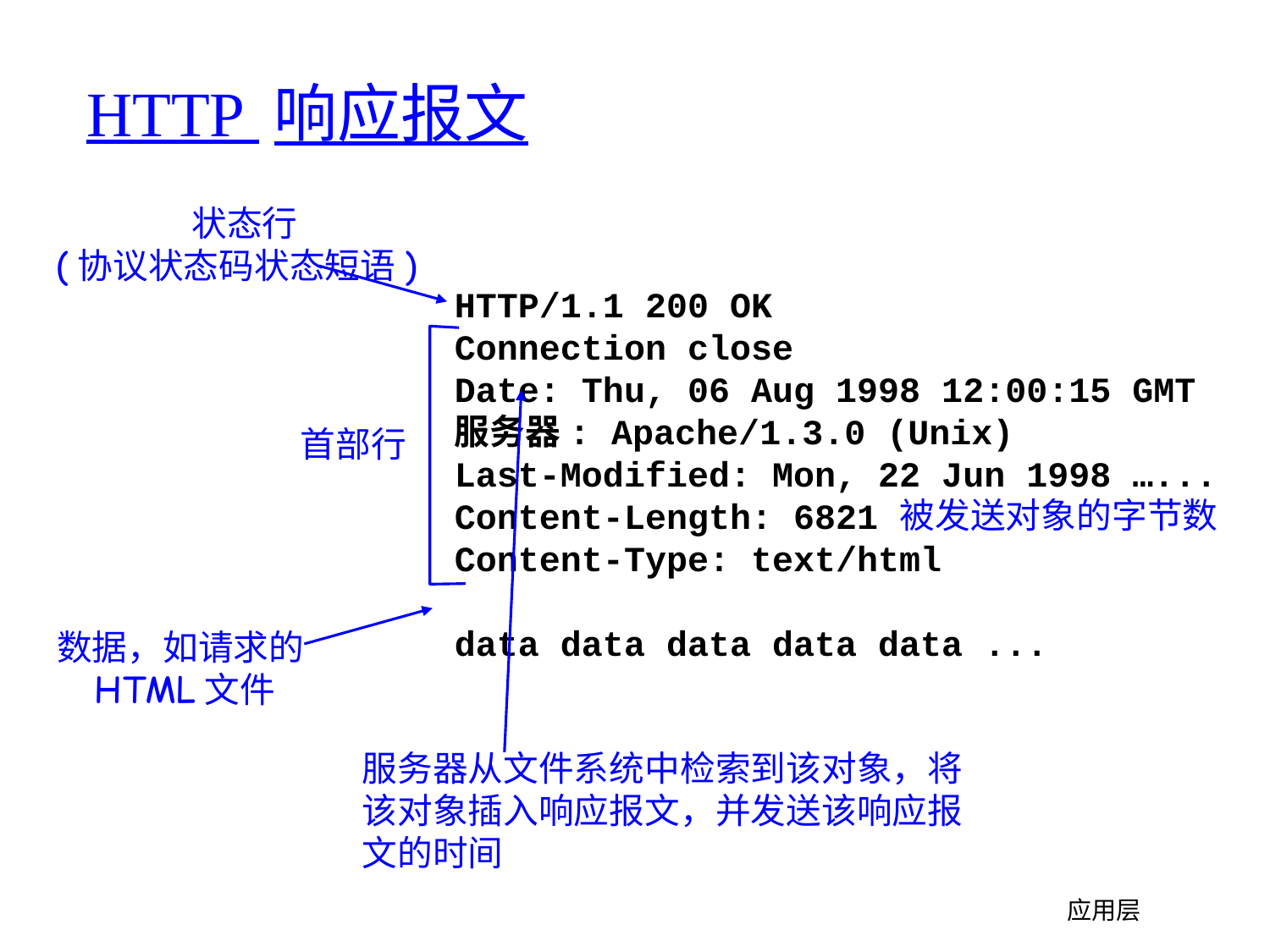

# HTTP 响应报文
 状态行
(协议状态码状态短语)

HTTP/1.1 200 OK
Connection close
Date: Thu, 06 Aug 1998 12:00:15 GMT
服务器: Apache/1.3.0 (Unix)
Last-Modified: Mon, 22 Jun 1998 …...
Content-Length: 6821
Content-Type: text/html

data data data data data ...

首部行
被发送对象的字节数

数据，如请求的HTML文件
服务器从文件系统中检索到该对象，将该对象插入响应报文，并发送该响应报文的时间
应用层
35